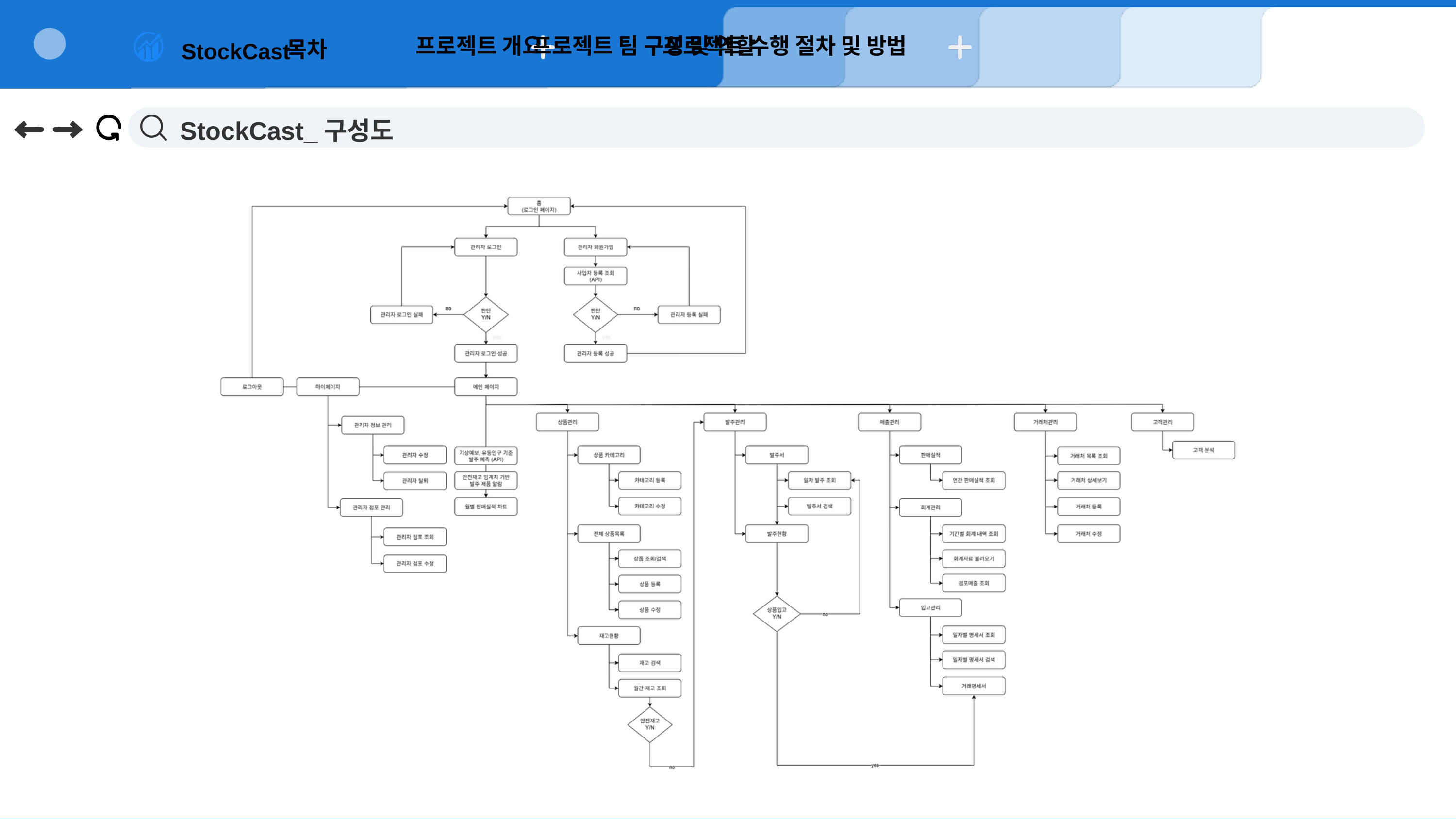

프로젝트 개요
프로젝트 팀 구성 및 역할
프로젝트 수행 절차 및 방법

목차
StockCast

StockCast_구성도